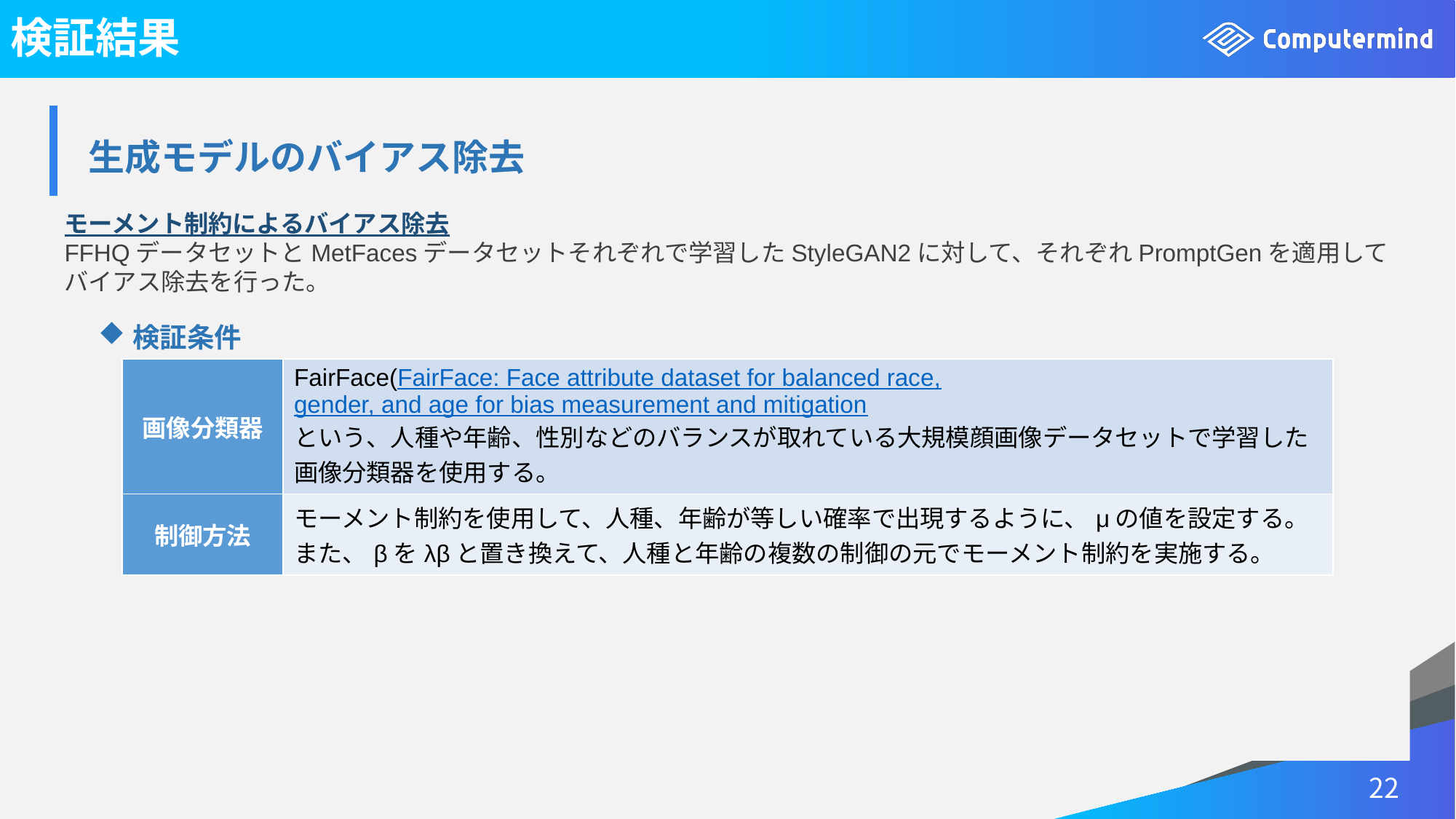

# 検証結果
| 生成モデルのバイアス除去 |
| --- |
モーメント制約によるバイアス除去
FFHQデータセットとMetFacesデータセットそれぞれで学習したStyleGAN2に対して、それぞれPromptGenを適用してバイアス除去を行った。
検証条件
| 画像分類器 | FairFace(FairFace: Face attribute dataset for balanced race, gender, and age for bias measurement and mitigation という、人種や年齢、性別などのバランスが取れている大規模顔画像データセットで学習した画像分類器を使用する。 |
| --- | --- |
| 制御方法 | モーメント制約を使用して、人種、年齢が等しい確率で出現するように、μの値を設定する。また、βをλβと置き換えて、人種と年齢の複数の制御の元でモーメント制約を実施する。 |
22